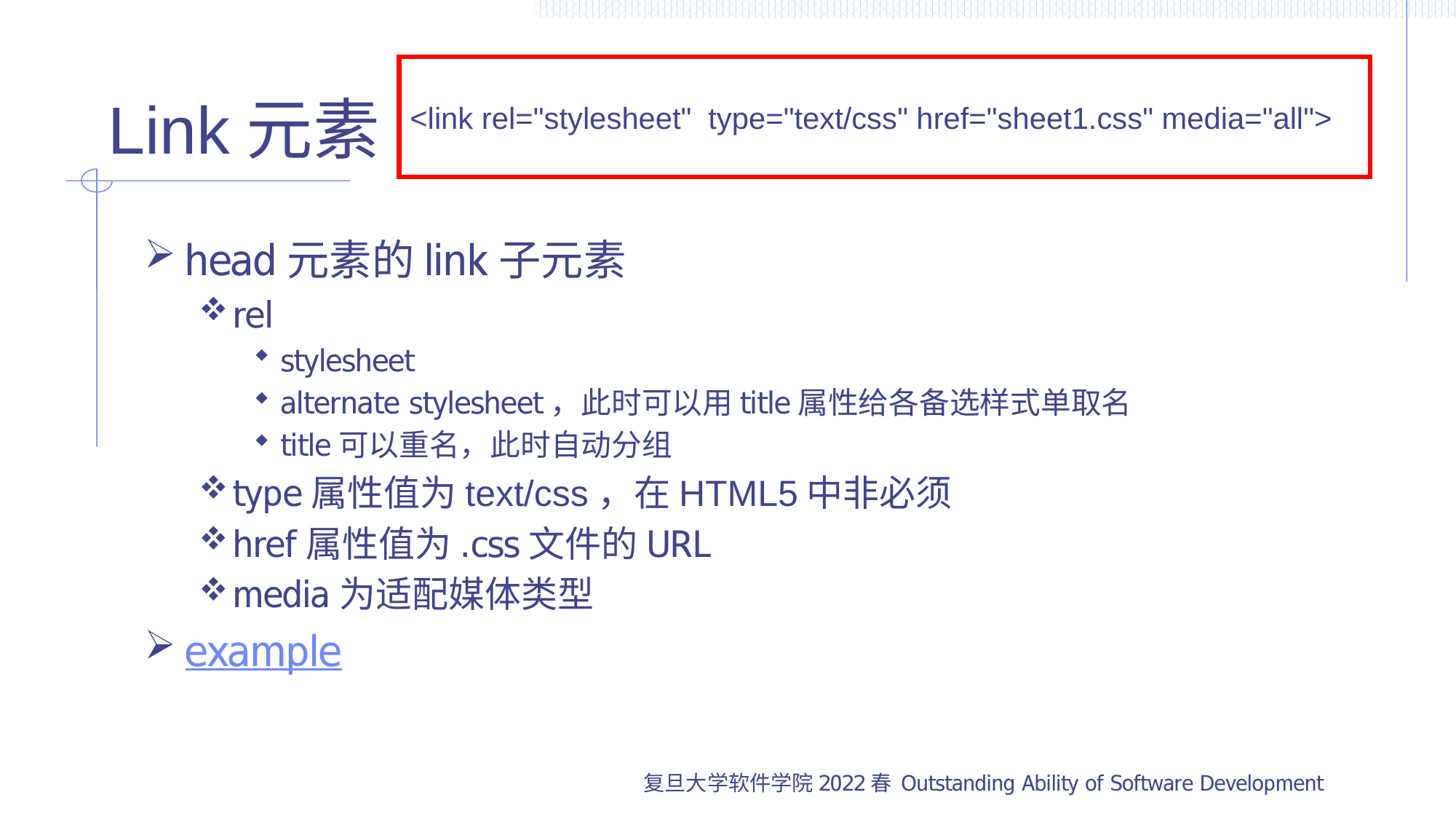

# Link元素

<link rel="stylesheet"  type="text/css" href="sheet1.css" media="all">

head元素的link子元素
rel
stylesheet
alternate stylesheet，此时可以用title属性给各备选样式单取名
title可以重名，此时自动分组
type属性值为text/css，在HTML5中非必须
href属性值为.css文件的URL
media为适配媒体类型
example